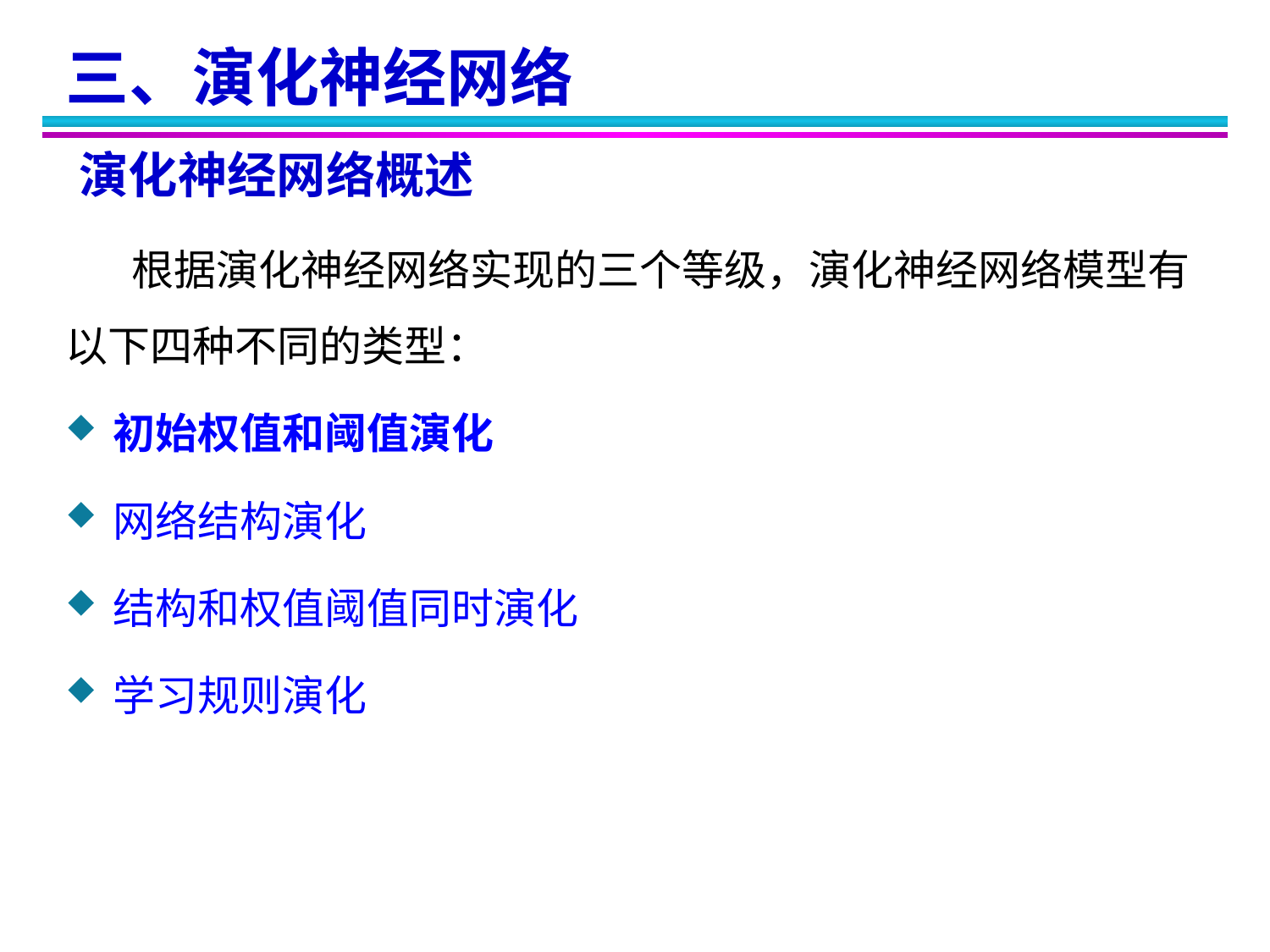

三、演化神经网络
演化神经网络概述
  根据演化神经网络实现的三个等级，演化神经网络模型有以下四种不同的类型：
初始权值和阈值演化
网络结构演化
结构和权值阈值同时演化
学习规则演化